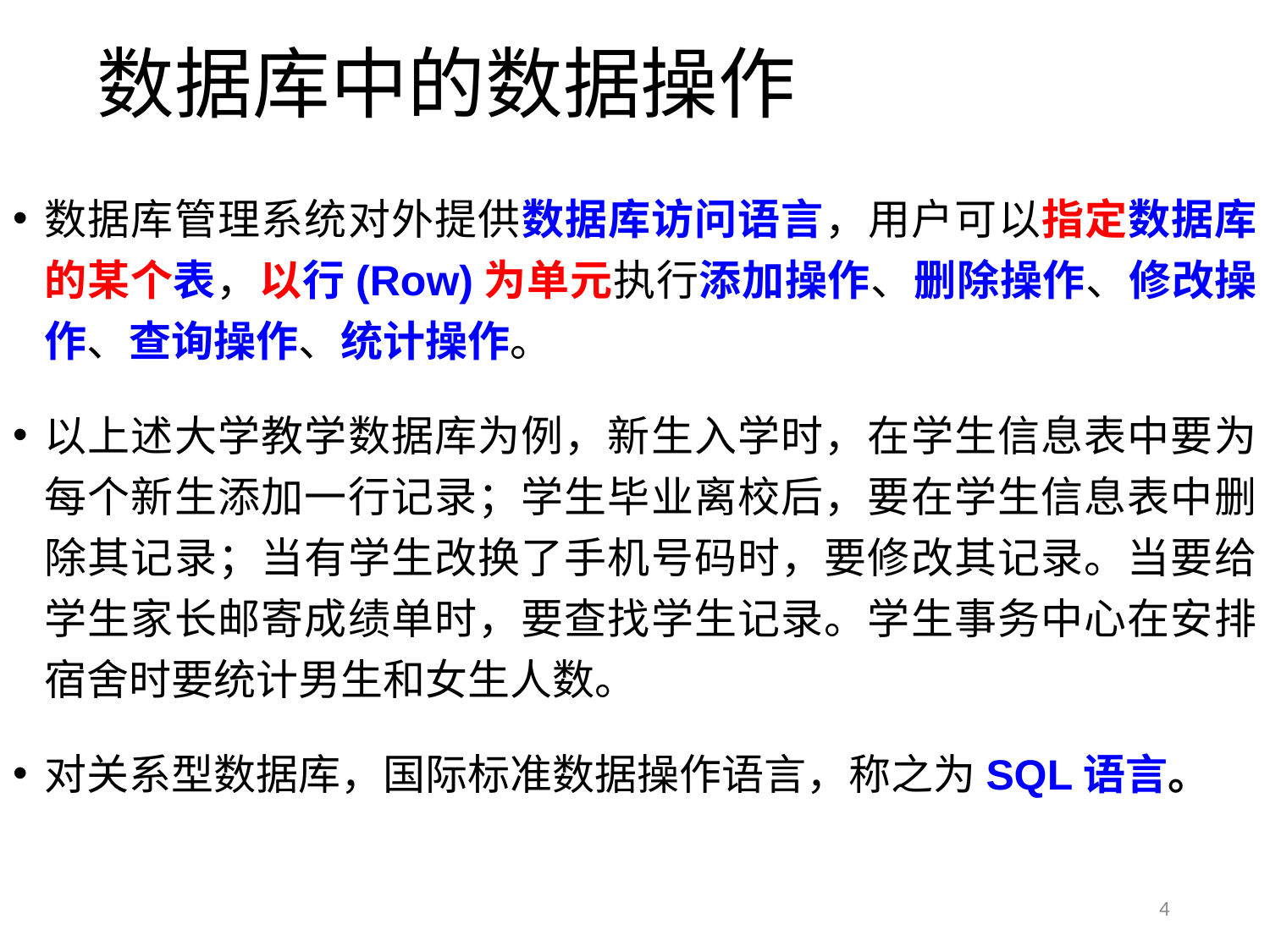

# 数据库中的数据操作
数据库管理系统对外提供数据库访问语言，用户可以指定数据库的某个表，以行(Row)为单元执行添加操作、删除操作、修改操作、查询操作、统计操作。
以上述大学教学数据库为例，新生入学时，在学生信息表中要为每个新生添加一行记录；学生毕业离校后，要在学生信息表中删除其记录；当有学生改换了手机号码时，要修改其记录。当要给学生家长邮寄成绩单时，要查找学生记录。学生事务中心在安排宿舍时要统计男生和女生人数。
对关系型数据库，国际标准数据操作语言，称之为SQL语言。
4